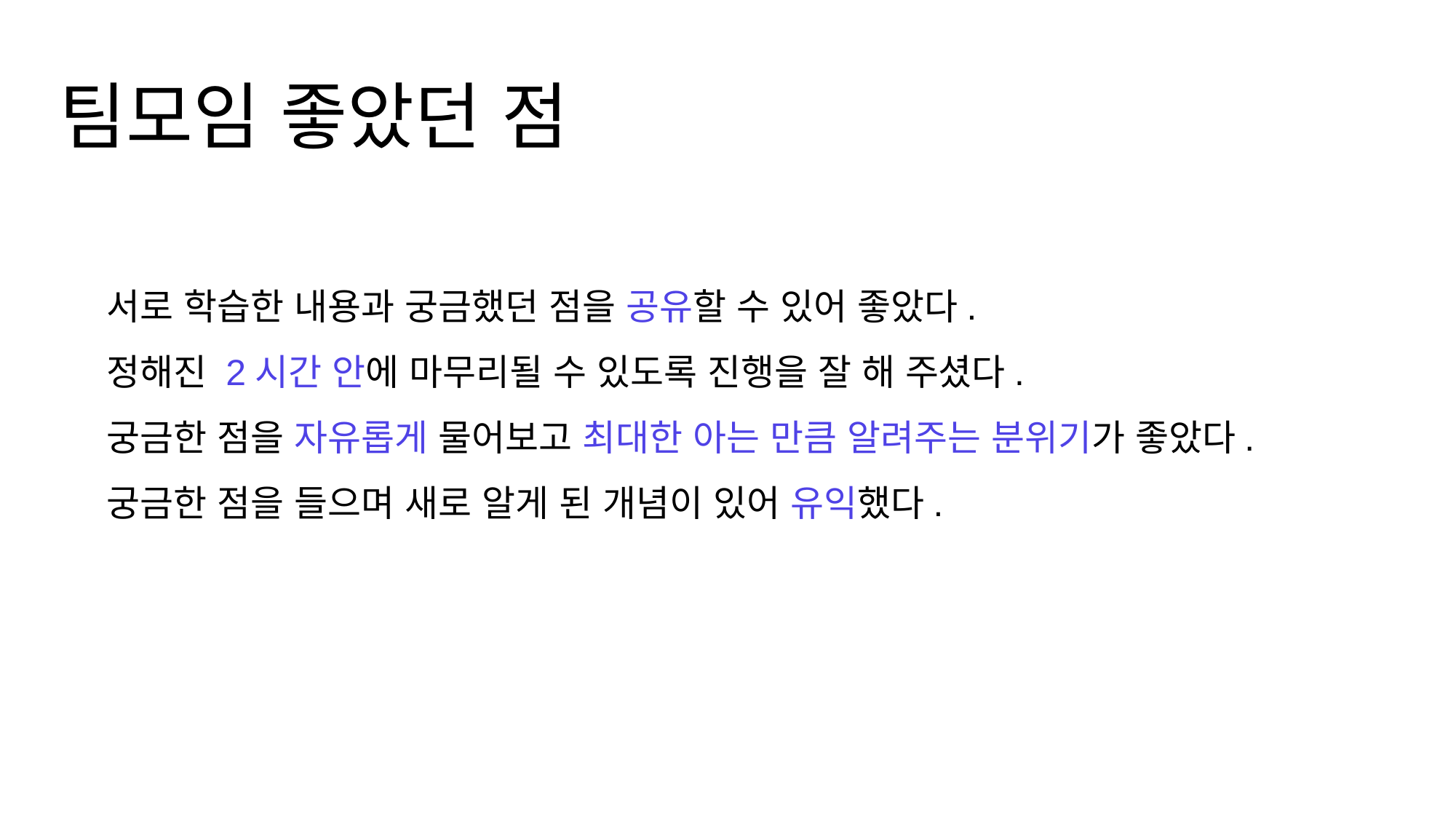

팀모임 좋았던 점
서로 학습한 내용과 궁금했던 점을 공유할 수 있어 좋았다.
정해진 2시간 안에 마무리될 수 있도록 진행을 잘 해 주셨다.
궁금한 점을 자유롭게 물어보고 최대한 아는 만큼 알려주는 분위기가 좋았다.
궁금한 점을 들으며 새로 알게 된 개념이 있어 유익했다.